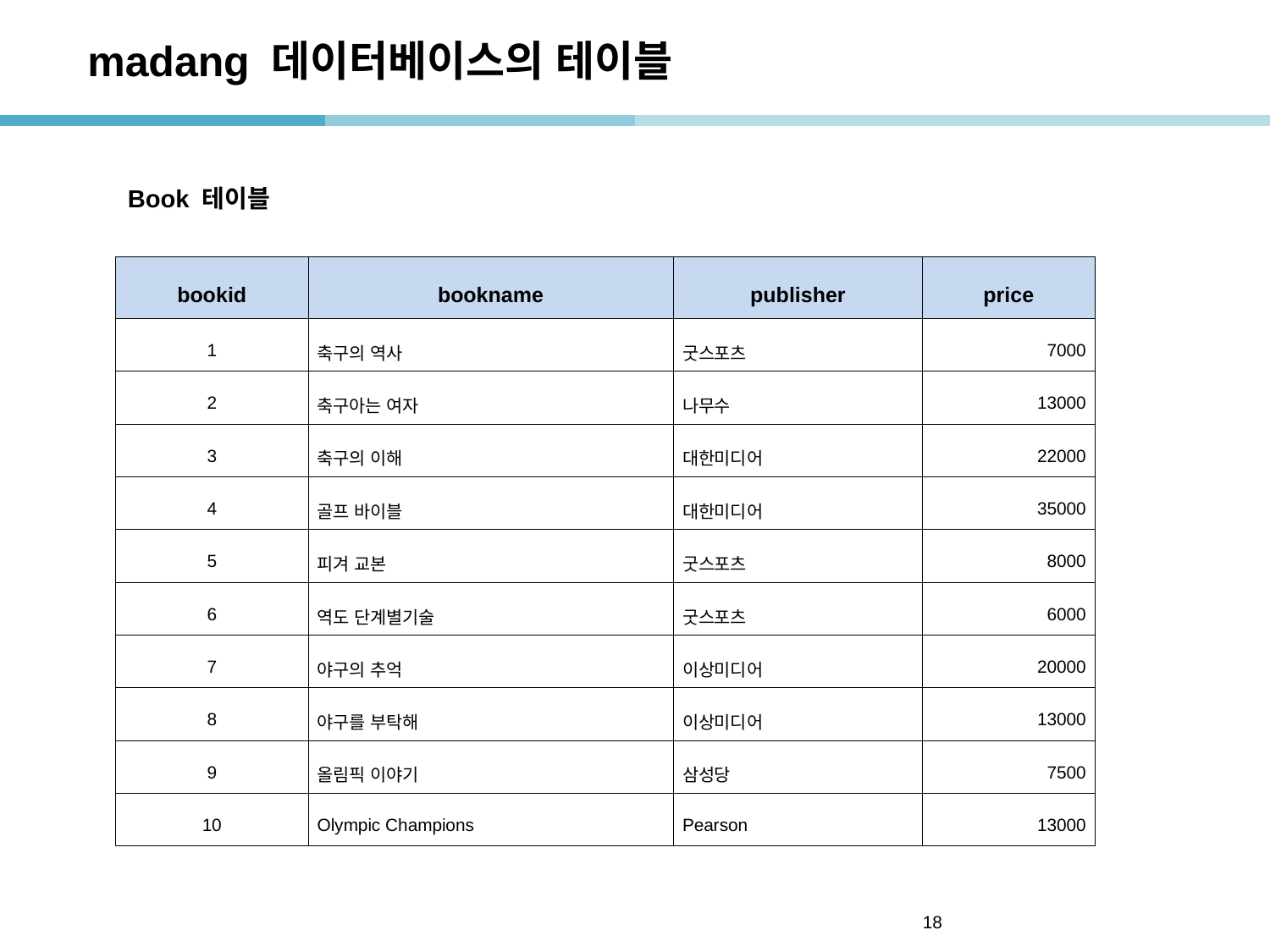

# madang 데이터베이스의 테이블
Book 테이블
| bookid | bookname | publisher | price |
| --- | --- | --- | --- |
| 1 | 축구의 역사 | 굿스포츠 | 7000 |
| 2 | 축구아는 여자 | 나무수 | 13000 |
| 3 | 축구의 이해 | 대한미디어 | 22000 |
| 4 | 골프 바이블 | 대한미디어 | 35000 |
| 5 | 피겨 교본 | 굿스포츠 | 8000 |
| 6 | 역도 단계별기술 | 굿스포츠 | 6000 |
| 7 | 야구의 추억 | 이상미디어 | 20000 |
| 8 | 야구를 부탁해 | 이상미디어 | 13000 |
| 9 | 올림픽 이야기 | 삼성당 | 7500 |
| 10 | Olympic Champions | Pearson | 13000 |
18